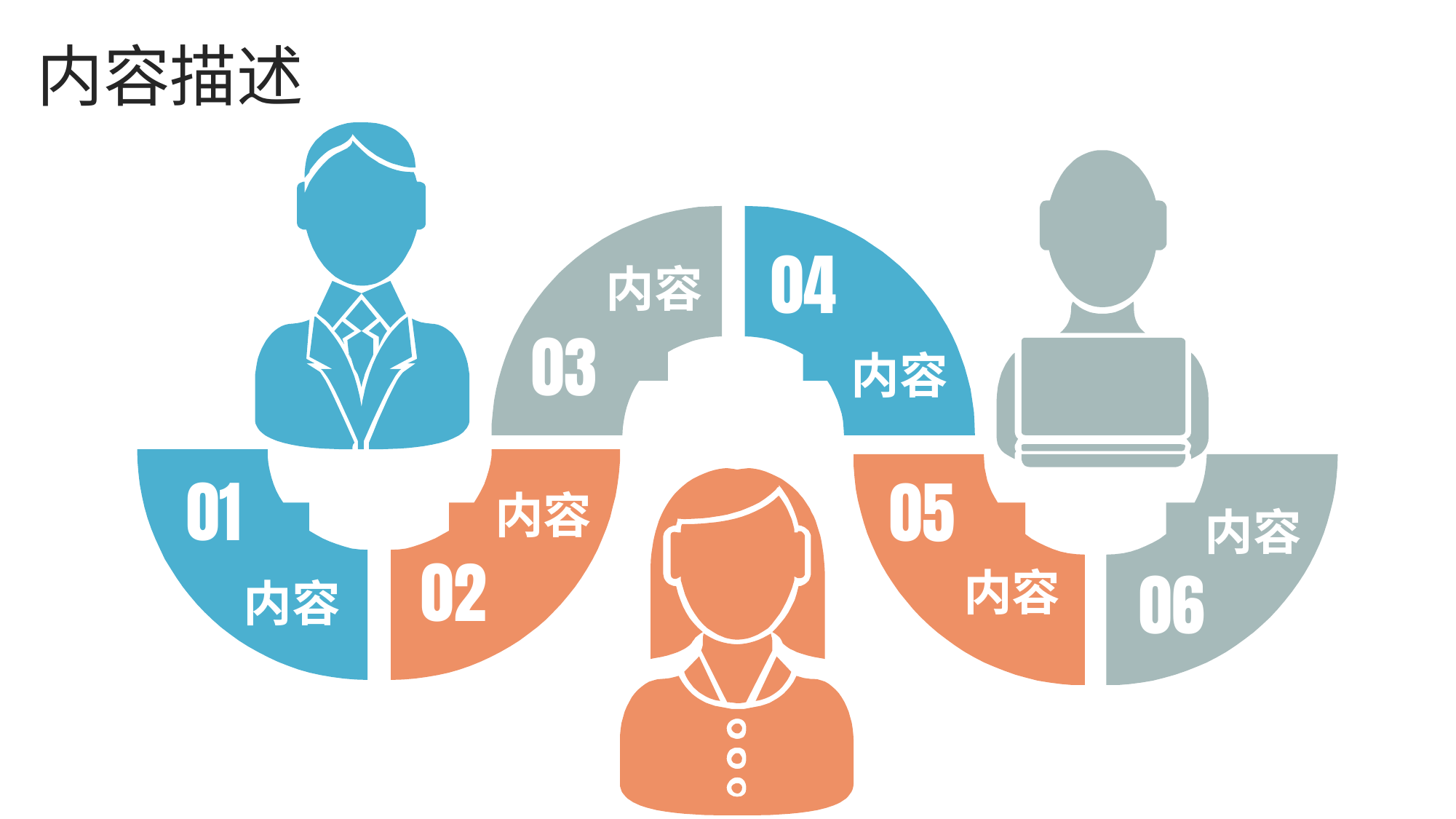

# 内容描述

04
内容
03
内容
01

05
内容
内容
02
内容
06
内容